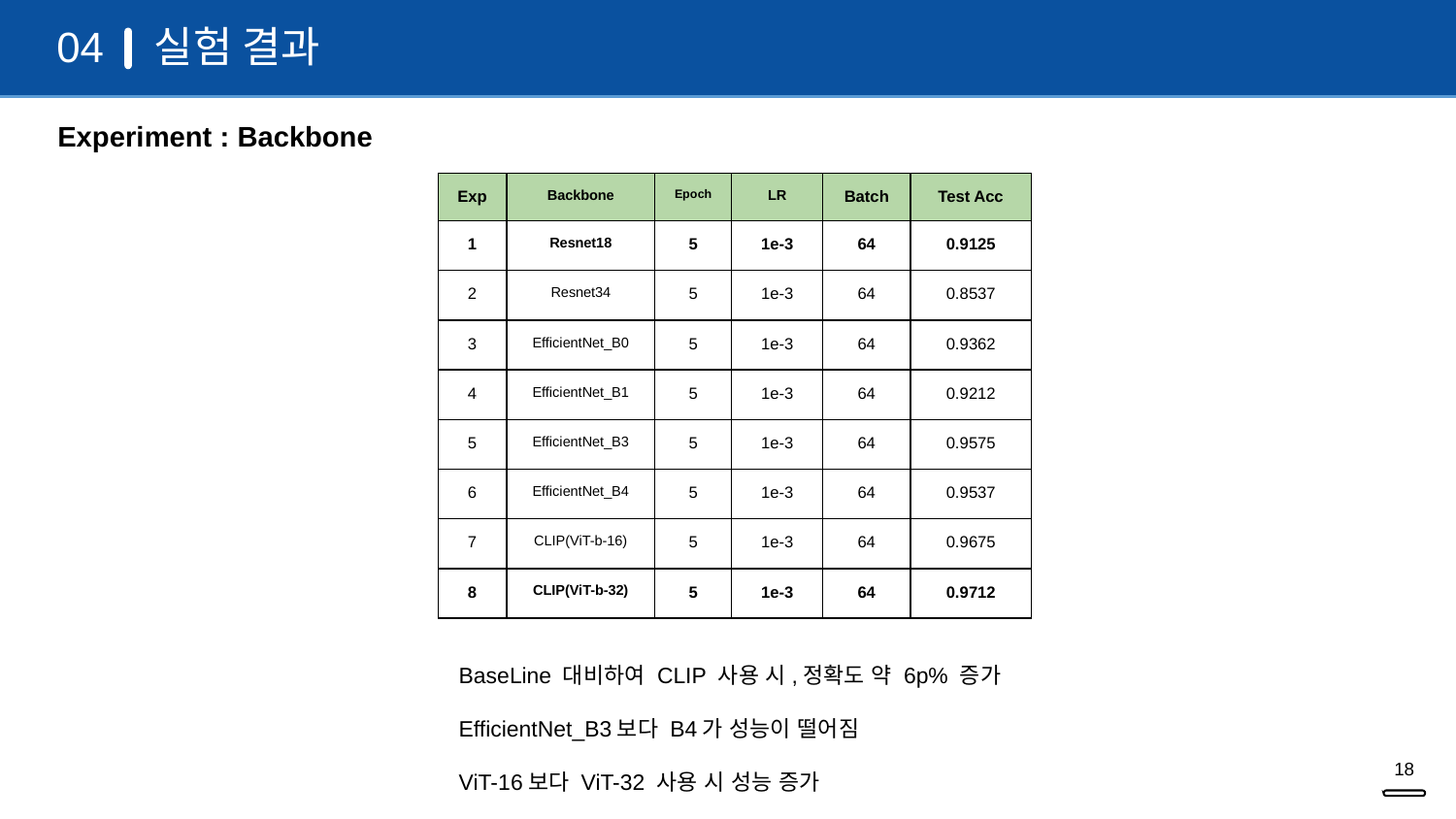

실험 결과
04
Experiment : Backbone
| Exp | Backbone | Epoch | LR | Batch | Test Acc |
| --- | --- | --- | --- | --- | --- |
| 1 | Resnet18 | 5 | 1e-3 | 64 | 0.9125 |
| 2 | Resnet34 | 5 | 1e-3 | 64 | 0.8537 |
| 3 | EfficientNet\_B0 | 5 | 1e-3 | 64 | 0.9362 |
| 4 | EfficientNet\_B1 | 5 | 1e-3 | 64 | 0.9212 |
| 5 | EfficientNet\_B3 | 5 | 1e-3 | 64 | 0.9575 |
| 6 | EfficientNet\_B4 | 5 | 1e-3 | 64 | 0.9537 |
| 7 | CLIP(ViT-b-16) | 5 | 1e-3 | 64 | 0.9675 |
| 8 | CLIP(ViT-b-32) | 5 | 1e-3 | 64 | 0.9712 |
BaseLine 대비하여 CLIP 사용 시,정확도 약 6p% 증가

EfficientNet_B3보다 B4가 성능이 떨어짐

ViT-16보다 ViT-32 사용 시 성능 증가

18